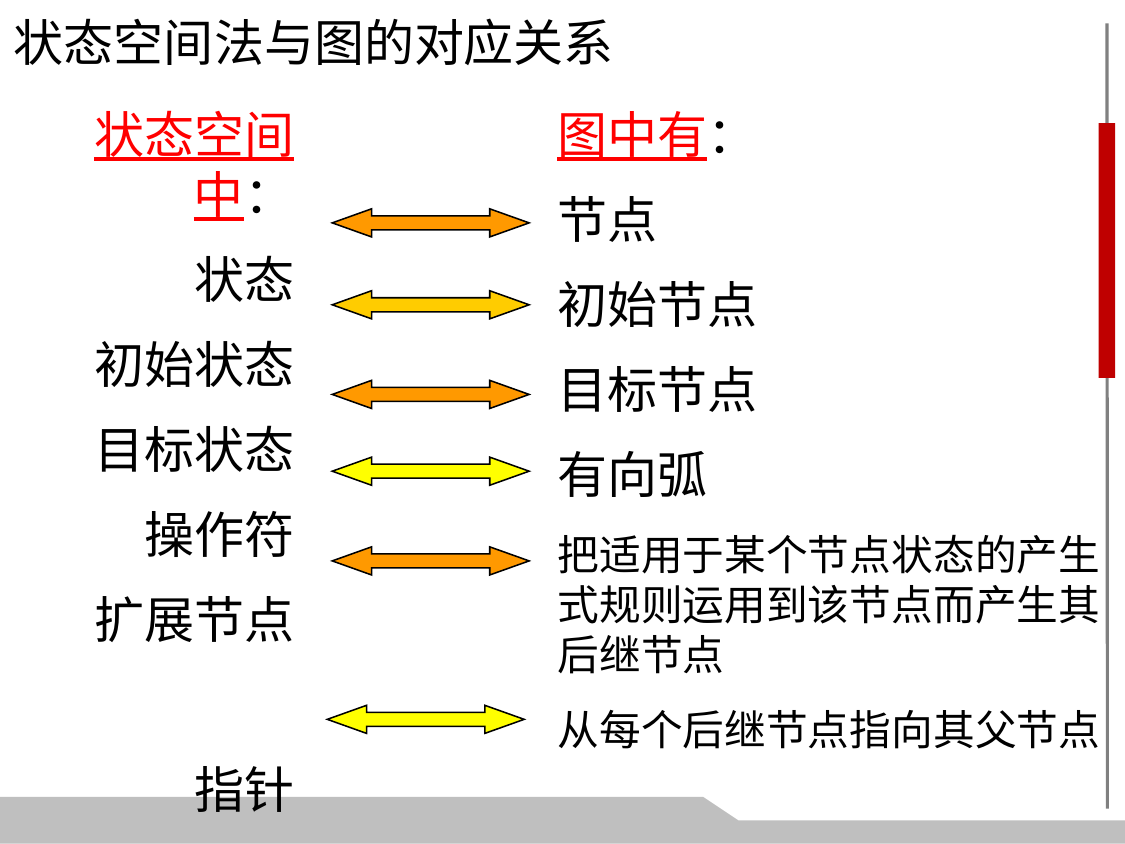

状态空间法与图的对应关系
状态空间中：
   状态
初始状态
目标状态
操作符
扩展节点

指针
图中有：
节点
初始节点
目标节点
有向弧
把适用于某个节点状态的产生式规则运用到该节点而产生其后继节点
从每个后继节点指向其父节点